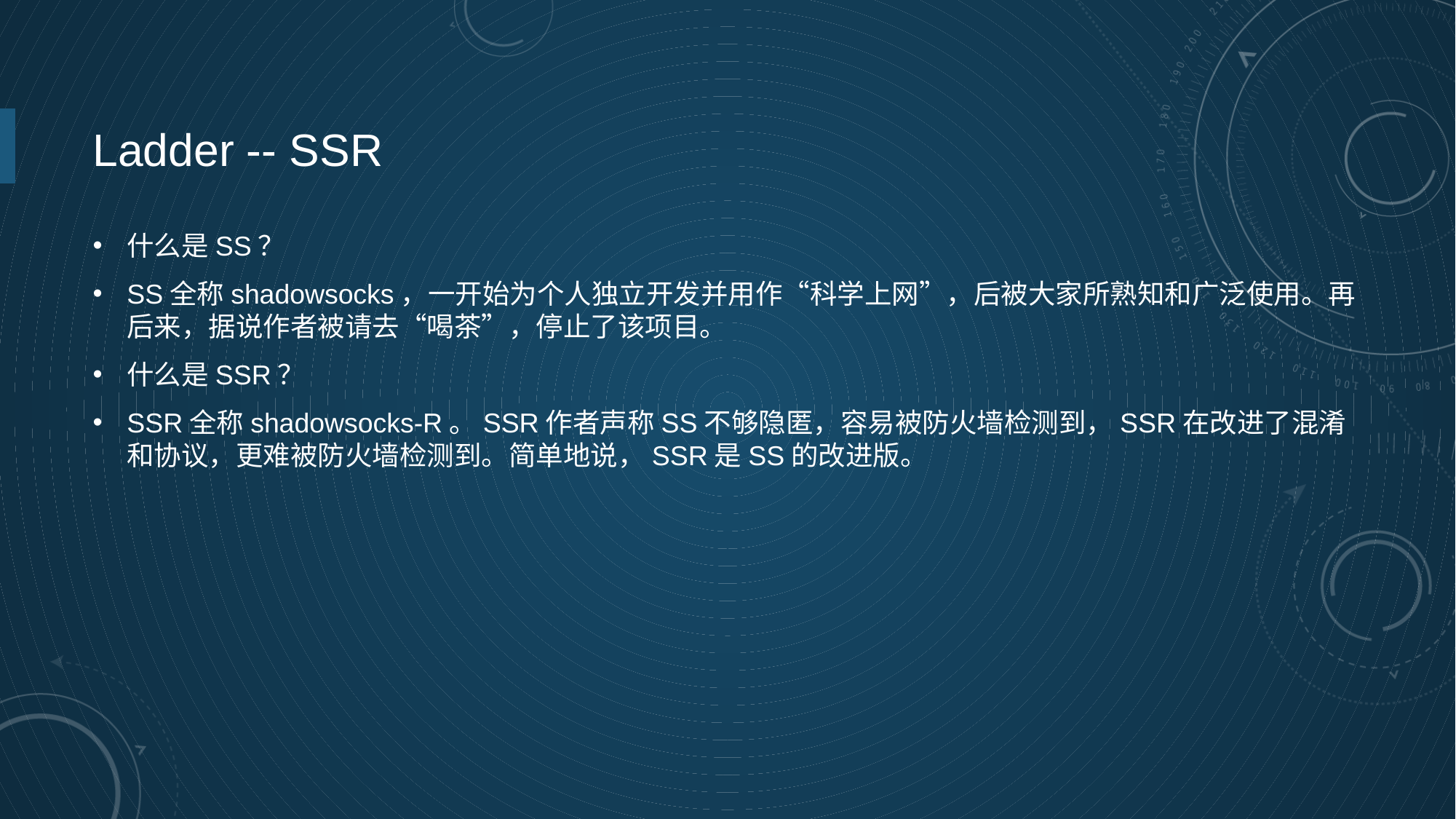

# Ladder -- SSR
什么是SS？
SS全称shadowsocks，一开始为个人独立开发并用作“科学上网”，后被大家所熟知和广泛使用。再后来，据说作者被请去“喝茶”，停止了该项目。
什么是SSR？
SSR全称shadowsocks-R。SSR作者声称SS不够隐匿，容易被防火墙检测到，SSR在改进了混淆和协议，更难被防火墙检测到。简单地说，SSR是SS的改进版。